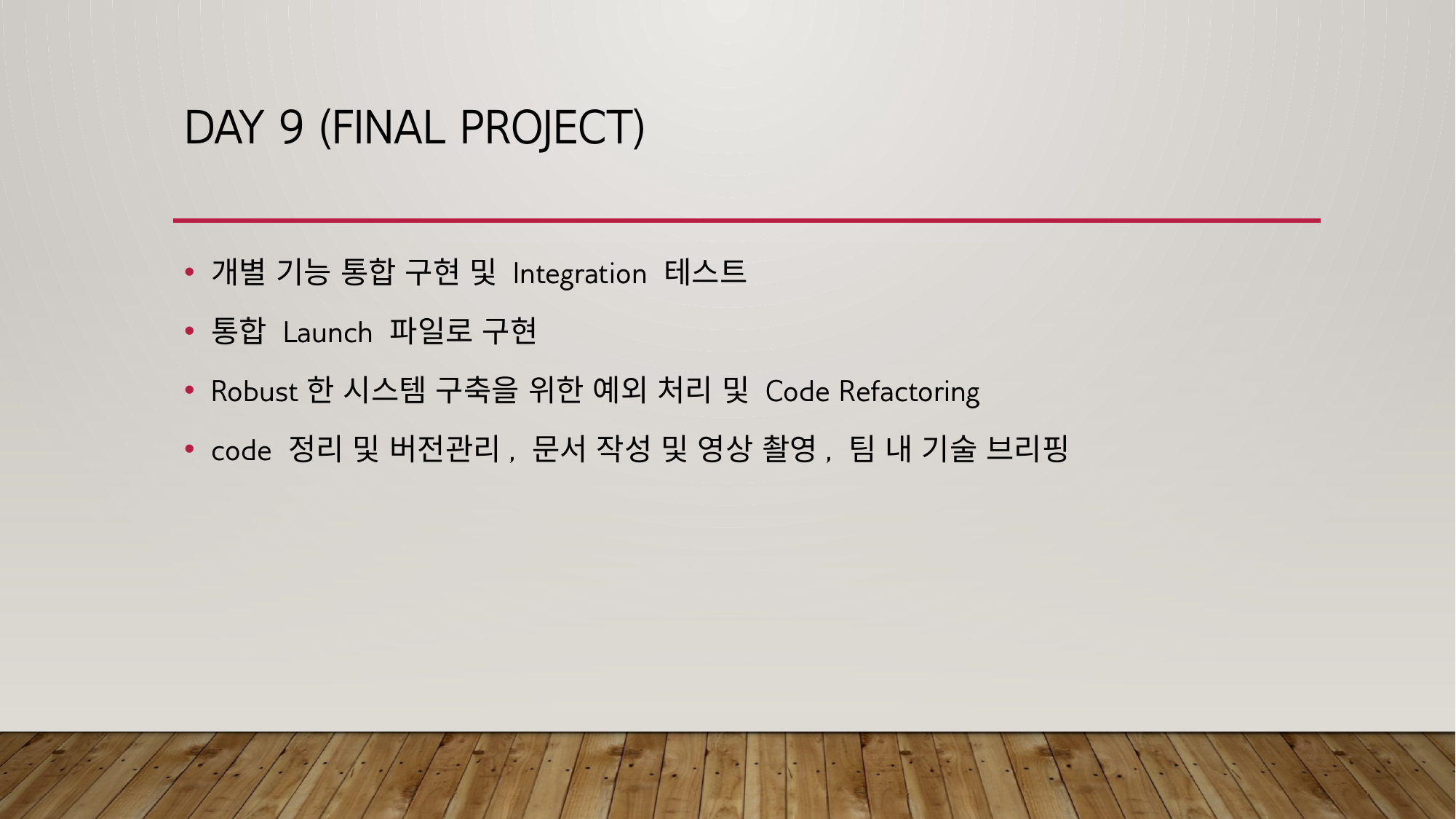

# Day 9 (final project)
개별 기능 통합 구현 및 Integration 테스트
통합 Launch 파일로 구현
Robust한 시스템 구축을 위한 예외 처리 및 Code Refactoring
code 정리 및 버전관리, 문서 작성 및 영상 촬영, 팀 내 기술 브리핑